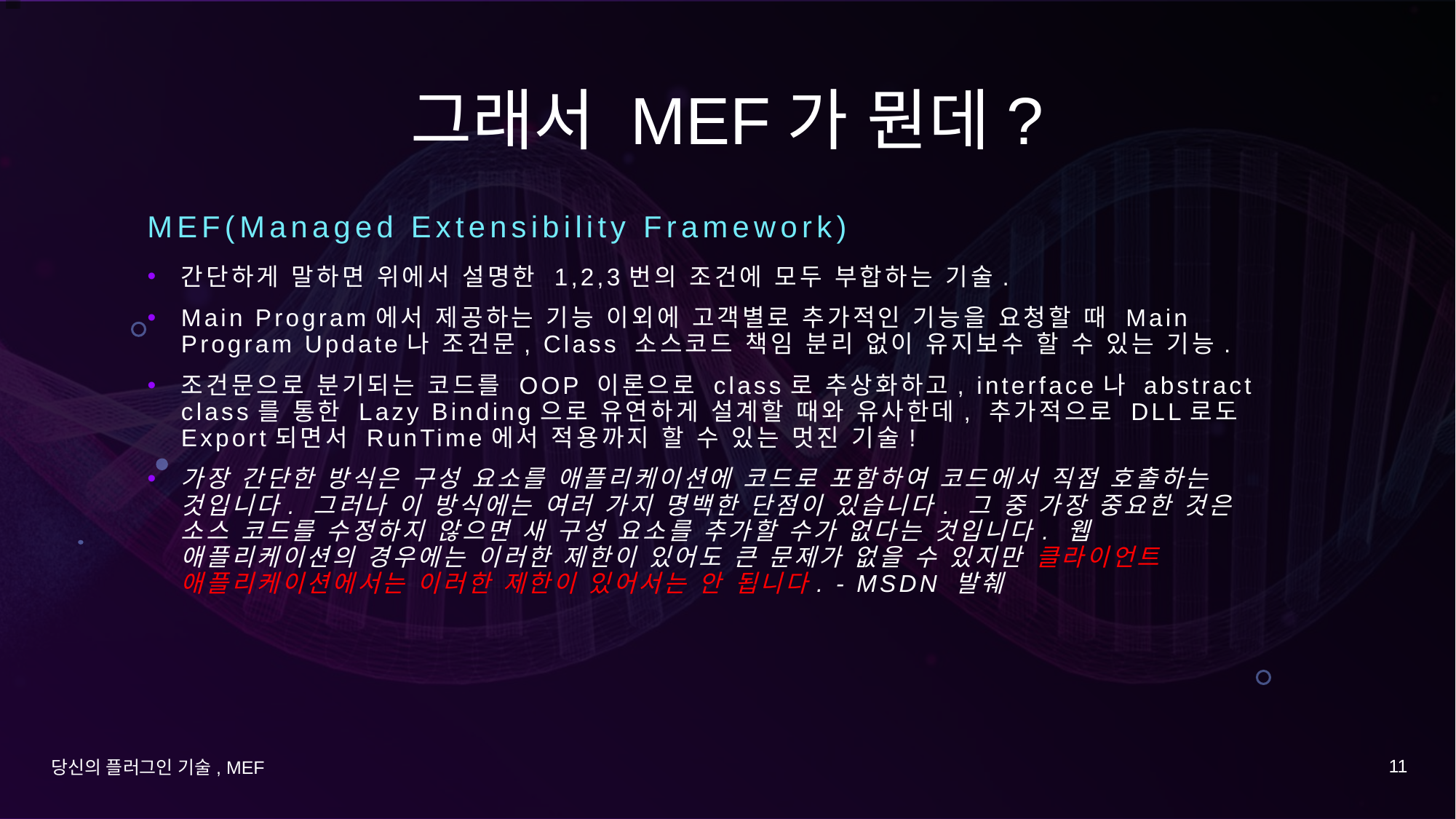

# 그래서 MEF가 뭔데?
MEF(Managed Extensibility Framework)
간단하게 말하면 위에서 설명한 1,2,3번의 조건에 모두 부합하는 기술.
Main Program에서 제공하는 기능 이외에 고객별로 추가적인 기능을 요청할 때 Main Program Update나 조건문, Class 소스코드 책임 분리 없이 유지보수 할 수 있는 기능.
조건문으로 분기되는 코드를 OOP 이론으로 class로 추상화하고, interface나 abstract class를 통한 Lazy Binding으로 유연하게 설계할 때와 유사한데, 추가적으로 DLL로도 Export되면서 RunTime에서 적용까지 할 수 있는 멋진 기술!
가장 간단한 방식은 구성 요소를 애플리케이션에 코드로 포함하여 코드에서 직접 호출하는 것입니다. 그러나 이 방식에는 여러 가지 명백한 단점이 있습니다. 그 중 가장 중요한 것은 소스 코드를 수정하지 않으면 새 구성 요소를 추가할 수가 없다는 것입니다. 웹 애플리케이션의 경우에는 이러한 제한이 있어도 큰 문제가 없을 수 있지만 클라이언트 애플리케이션에서는 이러한 제한이 있어서는 안 됩니다. - MSDN 발췌
11
당신의 플러그인 기술, MEF